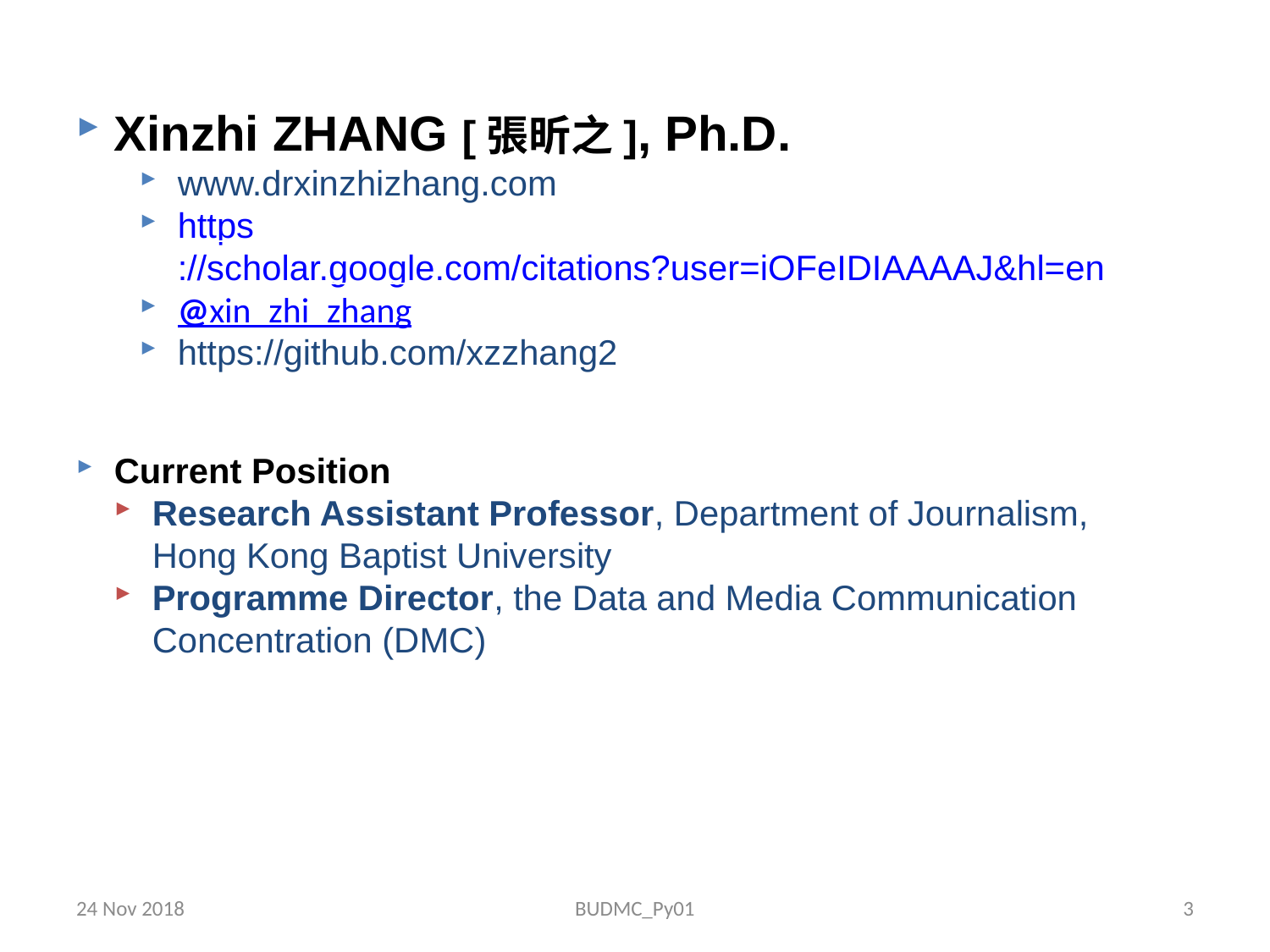

Xinzhi ZHANG [張昕之], Ph.D.
www.drxinzhizhang.com
https://scholar.google.com/citations?user=iOFeIDIAAAAJ&hl=en
@xin_zhi_zhang
https://github.com/xzzhang2

Current Position
Research Assistant Professor, Department of Journalism, Hong Kong Baptist University
Programme Director, the Data and Media Communication Concentration (DMC)

24 Nov 2018
BUDMC_Py01
3